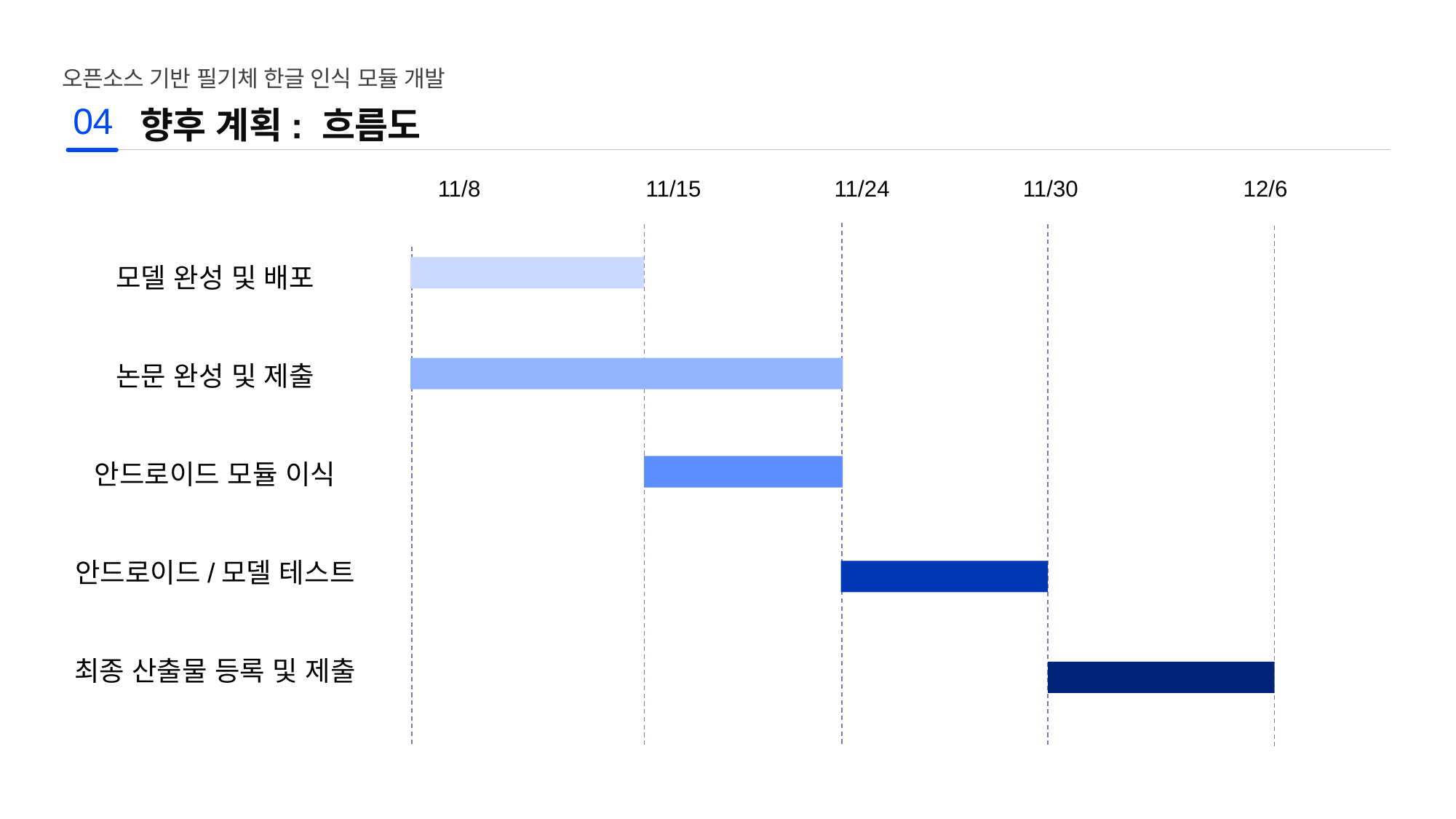

오픈소스 기반 필기체 한글 인식 모듈 개발
04
향후 계획: 흐름도
11/8                          11/15                     11/24                     11/30                          12/6
모델 완성 및 배포

논문 완성 및 제출

안드로이드 모듈 이식

안드로이드/모델 테스트

최종 산출물 등록 및 제출